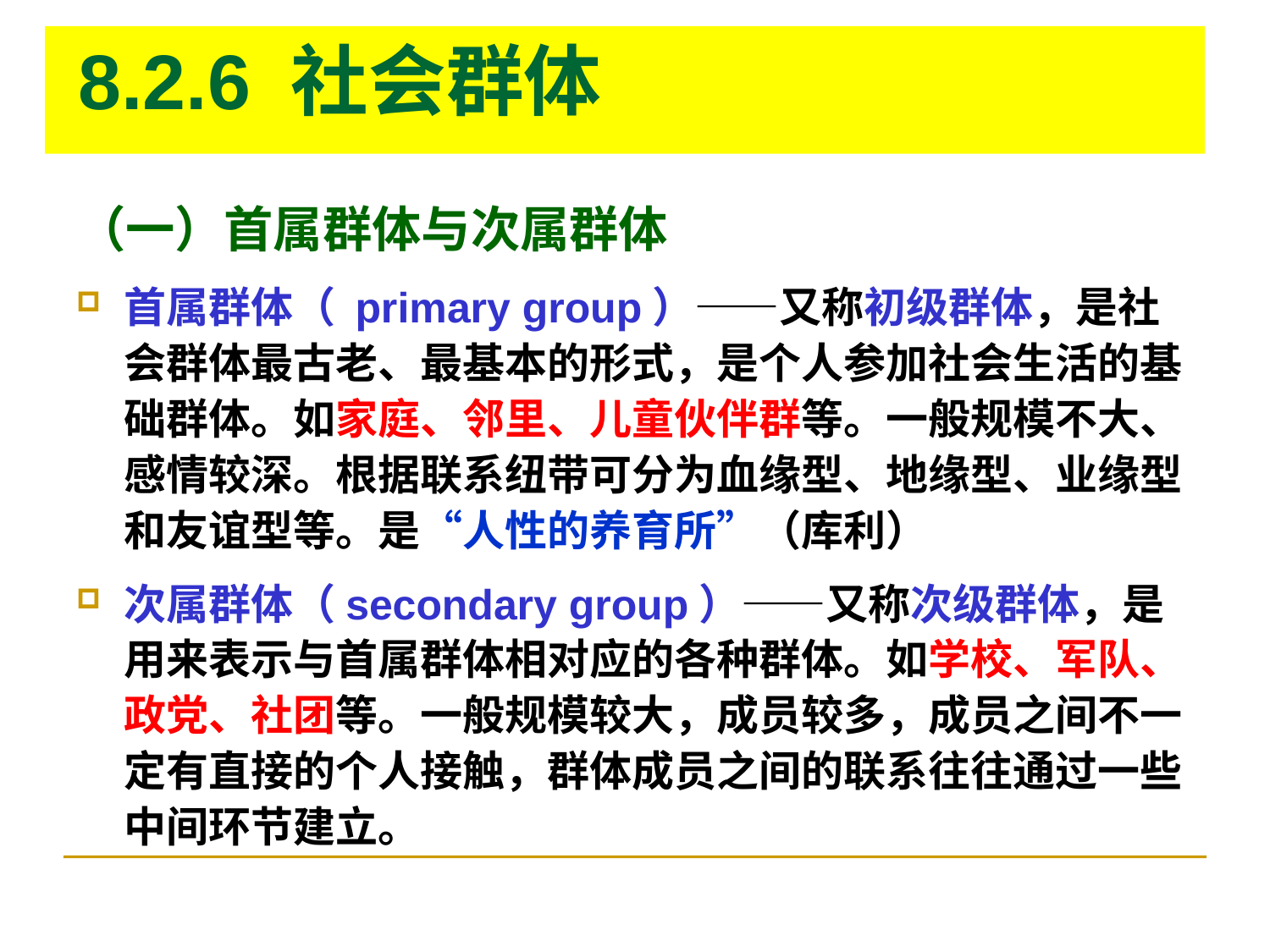

# 8.2.6 社会群体
（一）首属群体与次属群体
首属群体（ primary group）——又称初级群体，是社会群体最古老、最基本的形式，是个人参加社会生活的基础群体。如家庭、邻里、儿童伙伴群等。一般规模不大、感情较深。根据联系纽带可分为血缘型、地缘型、业缘型和友谊型等。是“人性的养育所”（库利）
次属群体（secondary group）——又称次级群体，是用来表示与首属群体相对应的各种群体。如学校、军队、政党、社团等。一般规模较大，成员较多，成员之间不一定有直接的个人接触，群体成员之间的联系往往通过一些中间环节建立。

31